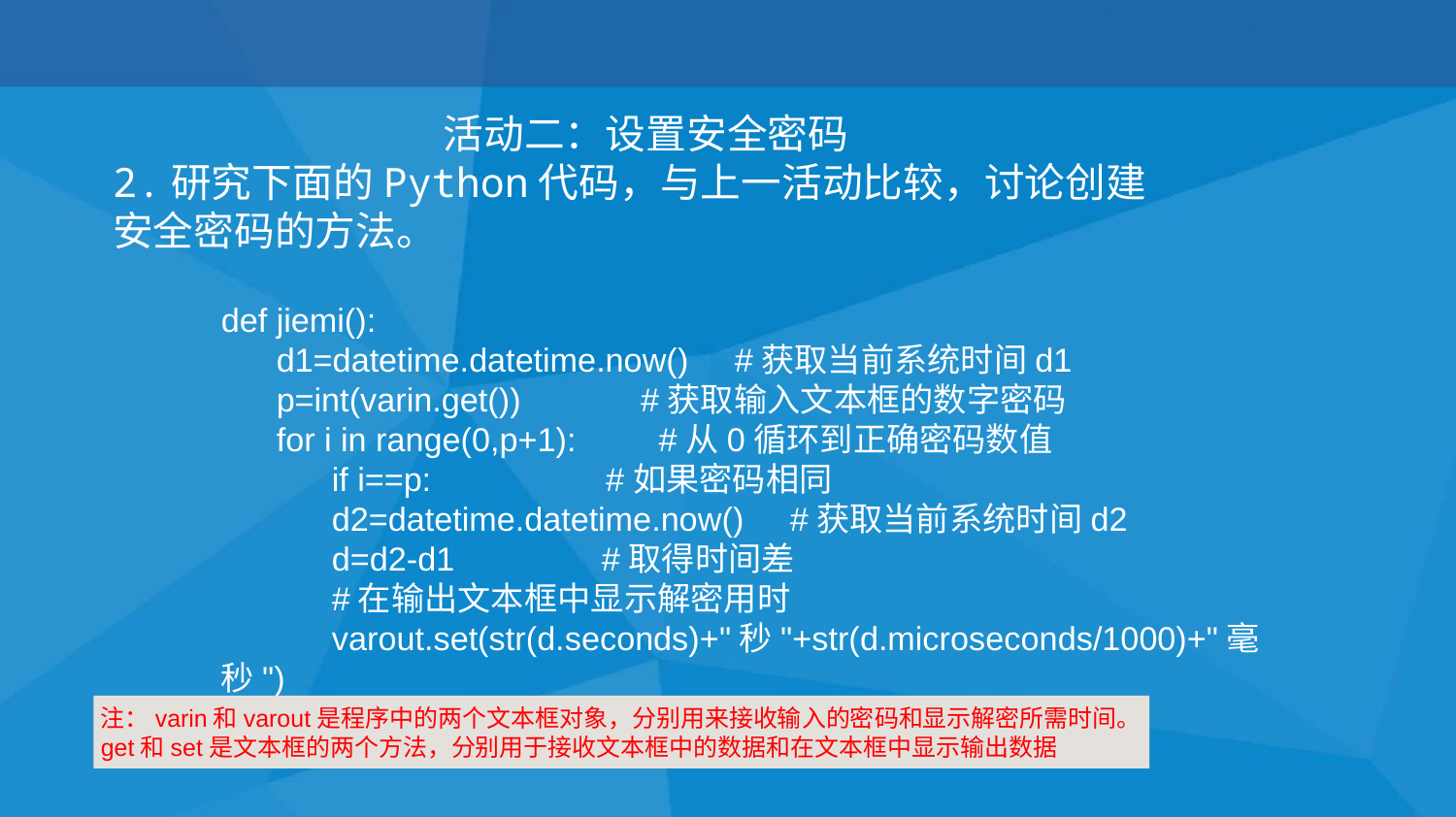

活动二：设置安全密码
2.研究下面的Python代码，与上一活动比较，讨论创建安全密码的方法。

def jiemi():
      d1=datetime.datetime.now()     #获取当前系统时间d1
      p=int(varin.get())             #获取输入文本框的数字密码
      for i in range(0,p+1):         #从0循环到正确密码数值
            if i==p:                   #如果密码相同
            d2=datetime.datetime.now()     #获取当前系统时间d2
            d=d2-d1                #取得时间差
            #在输出文本框中显示解密用时
            varout.set(str(d.seconds)+"秒"+str(d.microseconds/1000)+"毫秒")
注：varin和varout是程序中的两个文本框对象，分别用来接收输入的密码和显示解密所需时间。
get和set是文本框的两个方法，分别用于接收文本框中的数据和在文本框中显示输出数据